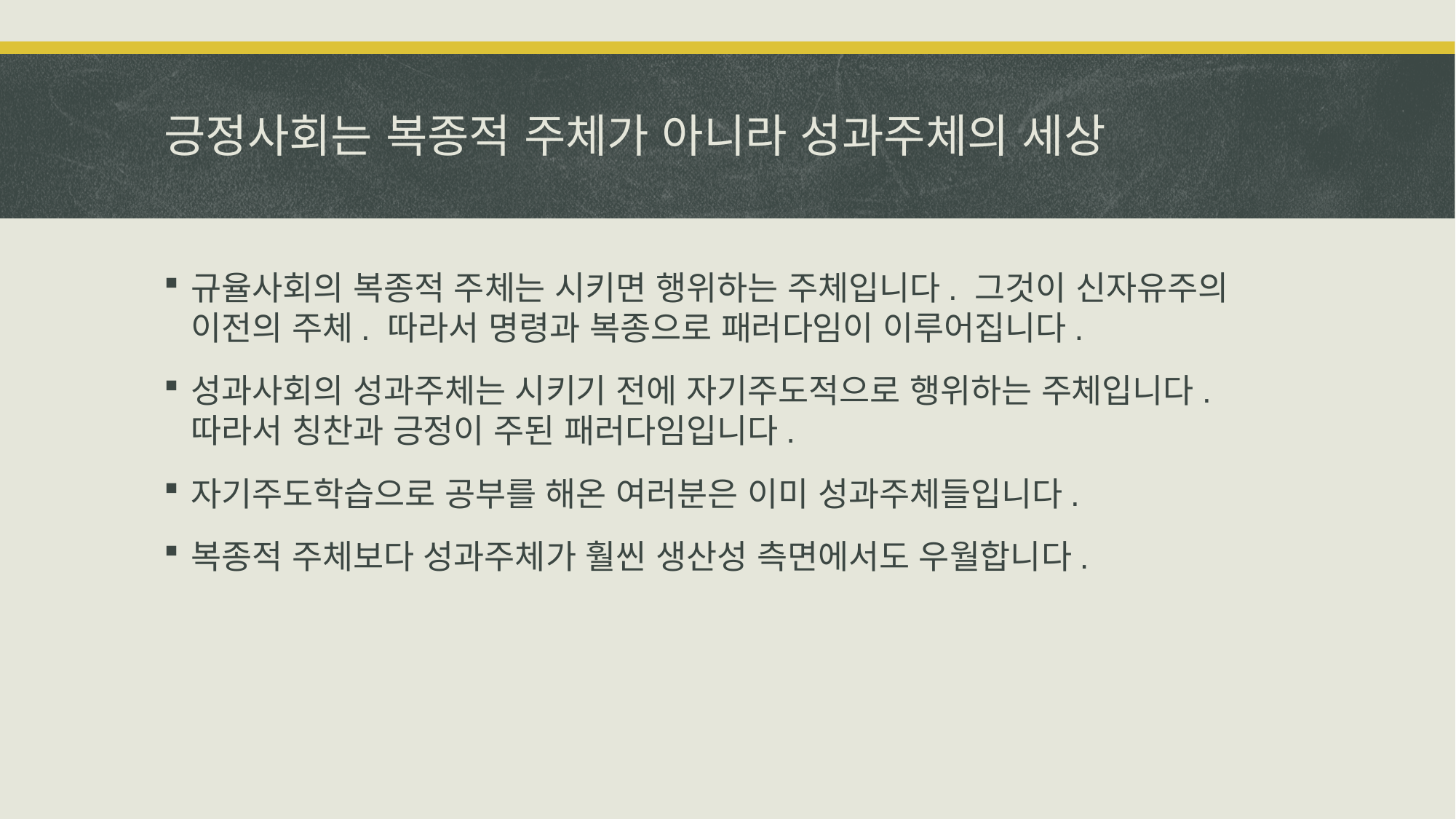

# 긍정사회는 복종적 주체가 아니라 성과주체의 세상
규율사회의 복종적 주체는 시키면 행위하는 주체입니다. 그것이 신자유주의 이전의 주체. 따라서 명령과 복종으로 패러다임이 이루어집니다.
성과사회의 성과주체는 시키기 전에 자기주도적으로 행위하는 주체입니다.  따라서 칭찬과 긍정이 주된 패러다임입니다.
자기주도학습으로 공부를 해온 여러분은 이미 성과주체들입니다.
복종적 주체보다 성과주체가 훨씬 생산성 측면에서도 우월합니다.